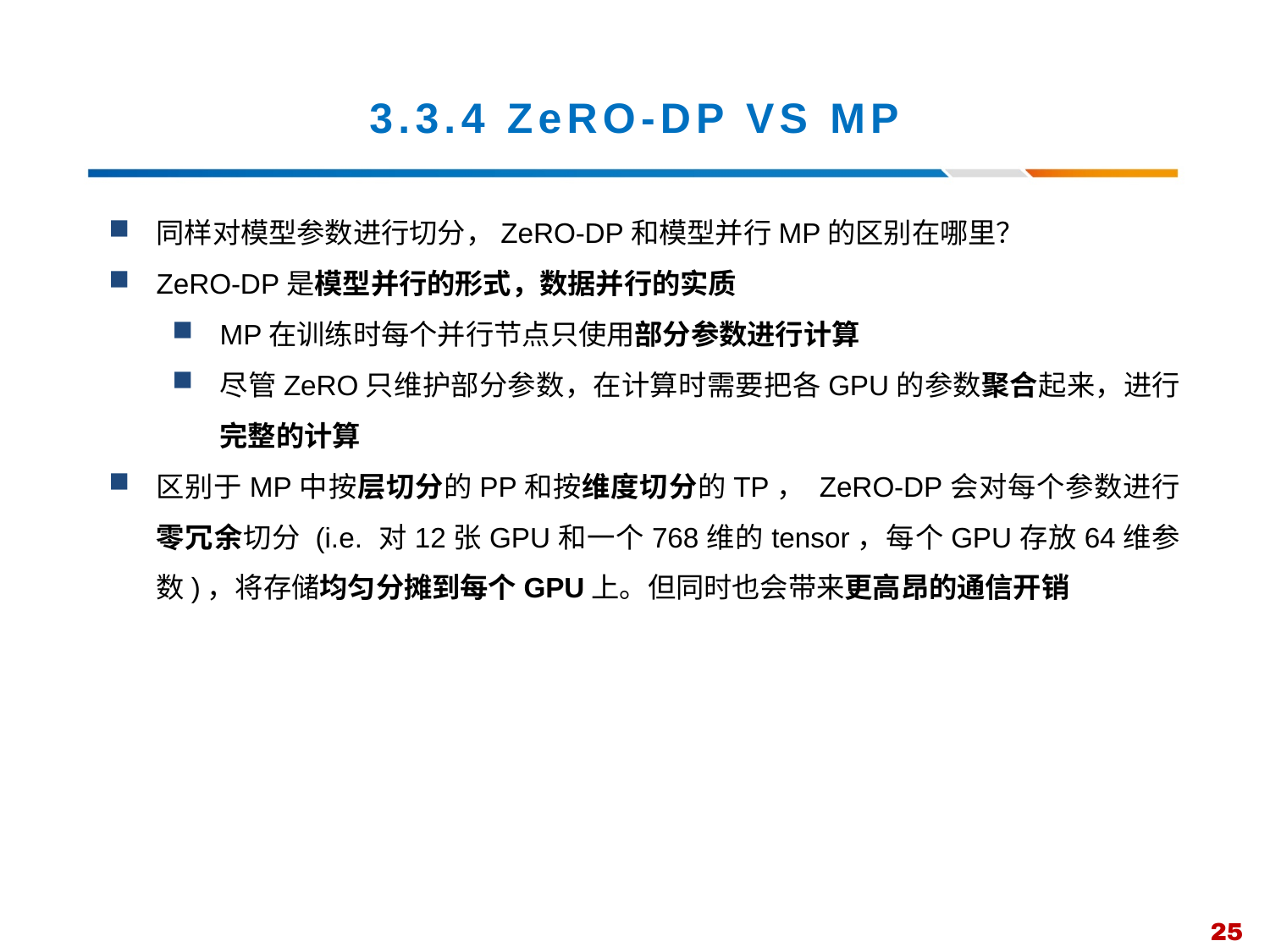

# 3.3.4 ZeRO-DP VS MP
同样对模型参数进行切分，ZeRO-DP和模型并行MP的区别在哪里？
ZeRO-DP是模型并行的形式，数据并行的实质
MP在训练时每个并行节点只使用部分参数进行计算
尽管ZeRO只维护部分参数，在计算时需要把各GPU的参数聚合起来，进行完整的计算
区别于MP中按层切分的PP和按维度切分的TP， ZeRO-DP会对每个参数进行零冗余切分 (i.e. 对12张GPU和一个768维的tensor，每个GPU存放64维参数)，将存储均匀分摊到每个GPU上。但同时也会带来更高昂的通信开销

25